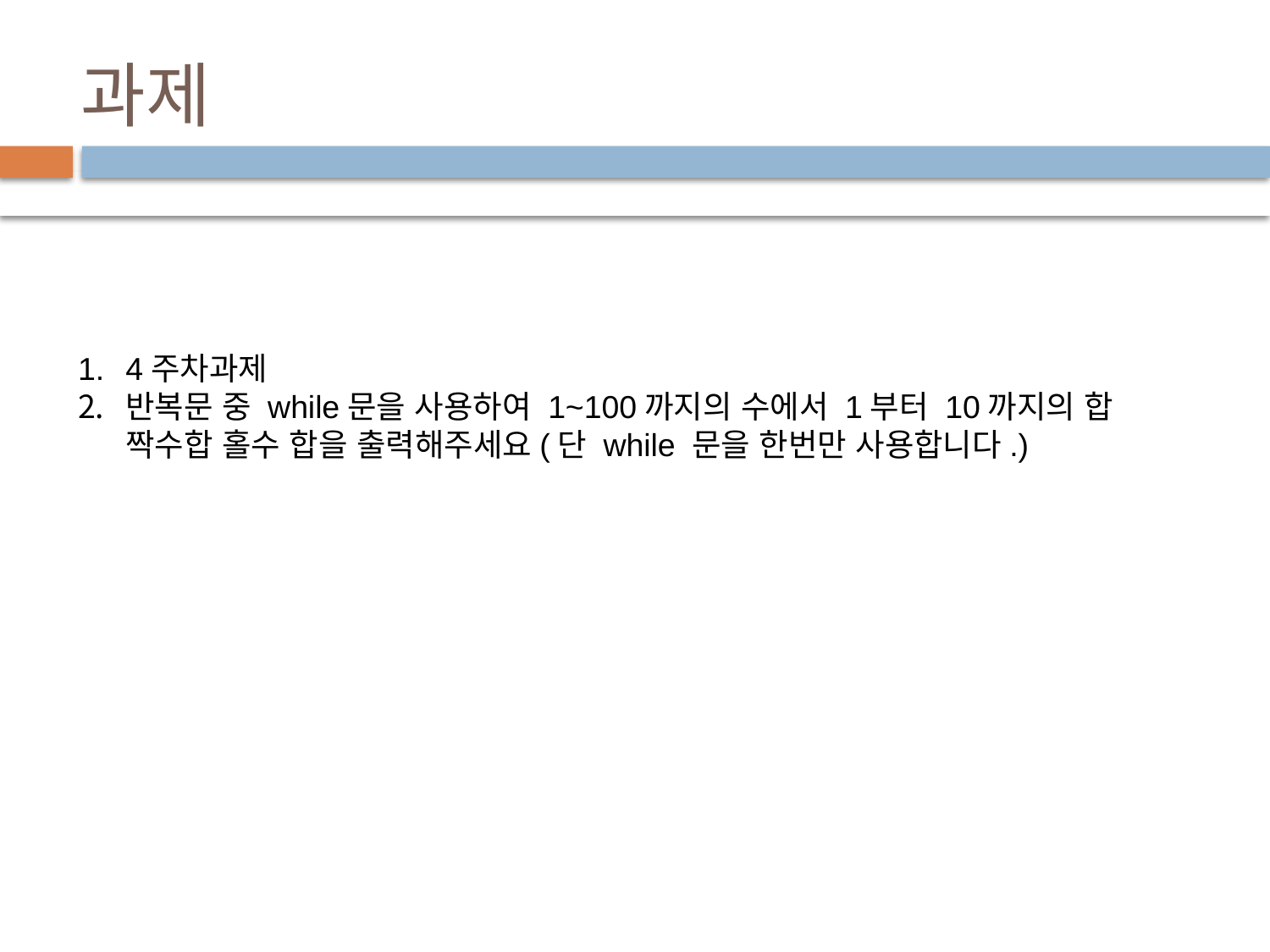

# 과제
4주차과제
반복문 중 while문을 사용하여 1~100까지의 수에서 1부터 10까지의 합 짝수합 홀수 합을 출력해주세요(단 while 문을 한번만 사용합니다.)